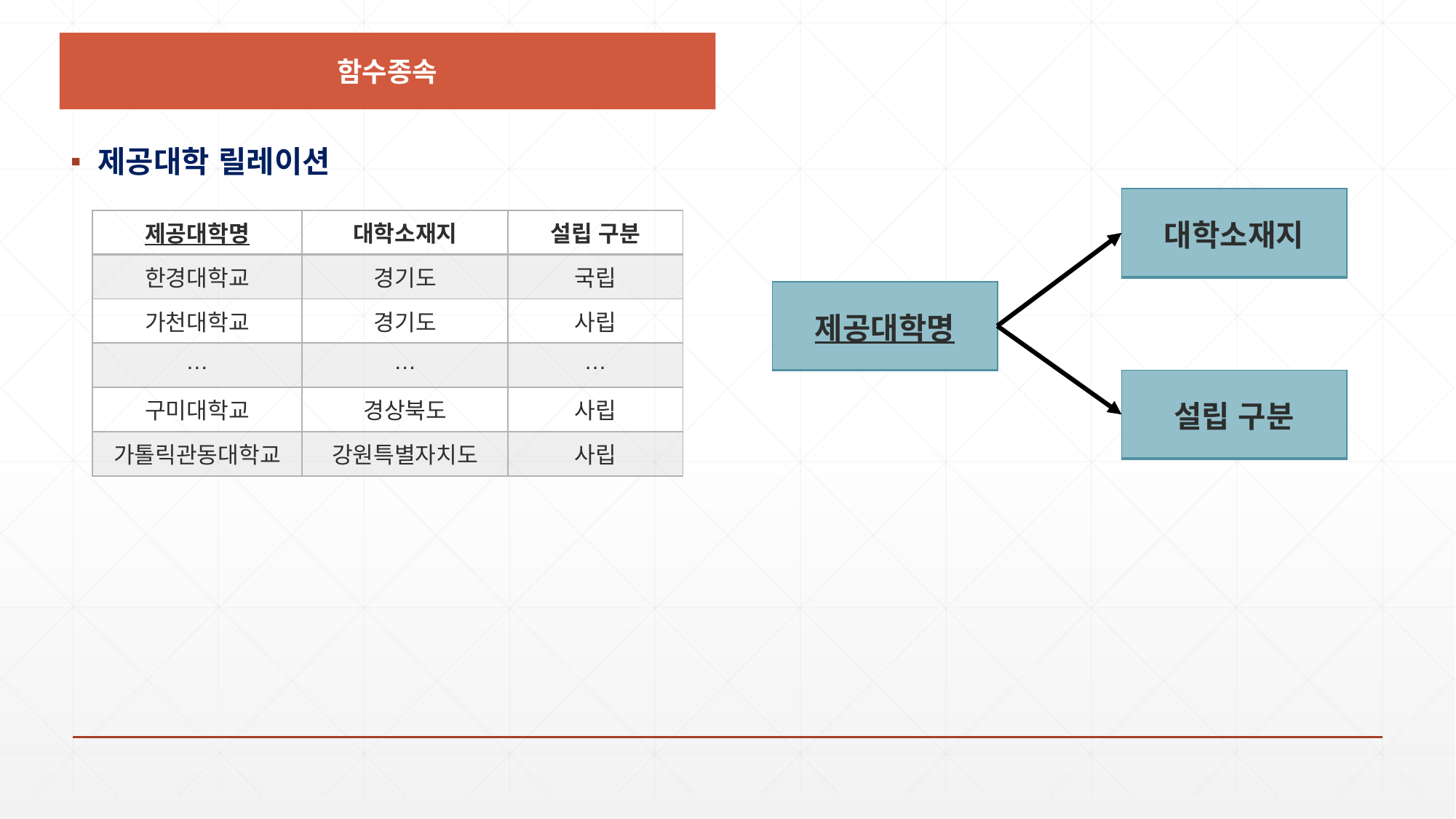

함수종속
제공대학 릴레이션
| 대학소재지 |
| --- |
| 제공대학명 | 대학소재지 | 설립 구분 |
| --- | --- | --- |
| 한경대학교 | 경기도 | 국립 |
| 가천대학교 | 경기도 | 사립 |
| … | … | … |
| 구미대학교 | 경상북도 | 사립 |
| 가톨릭관동대학교 | 강원특별자치도 | 사립 |
| 제공대학명 |
| --- |
| 설립 구분 |
| --- |